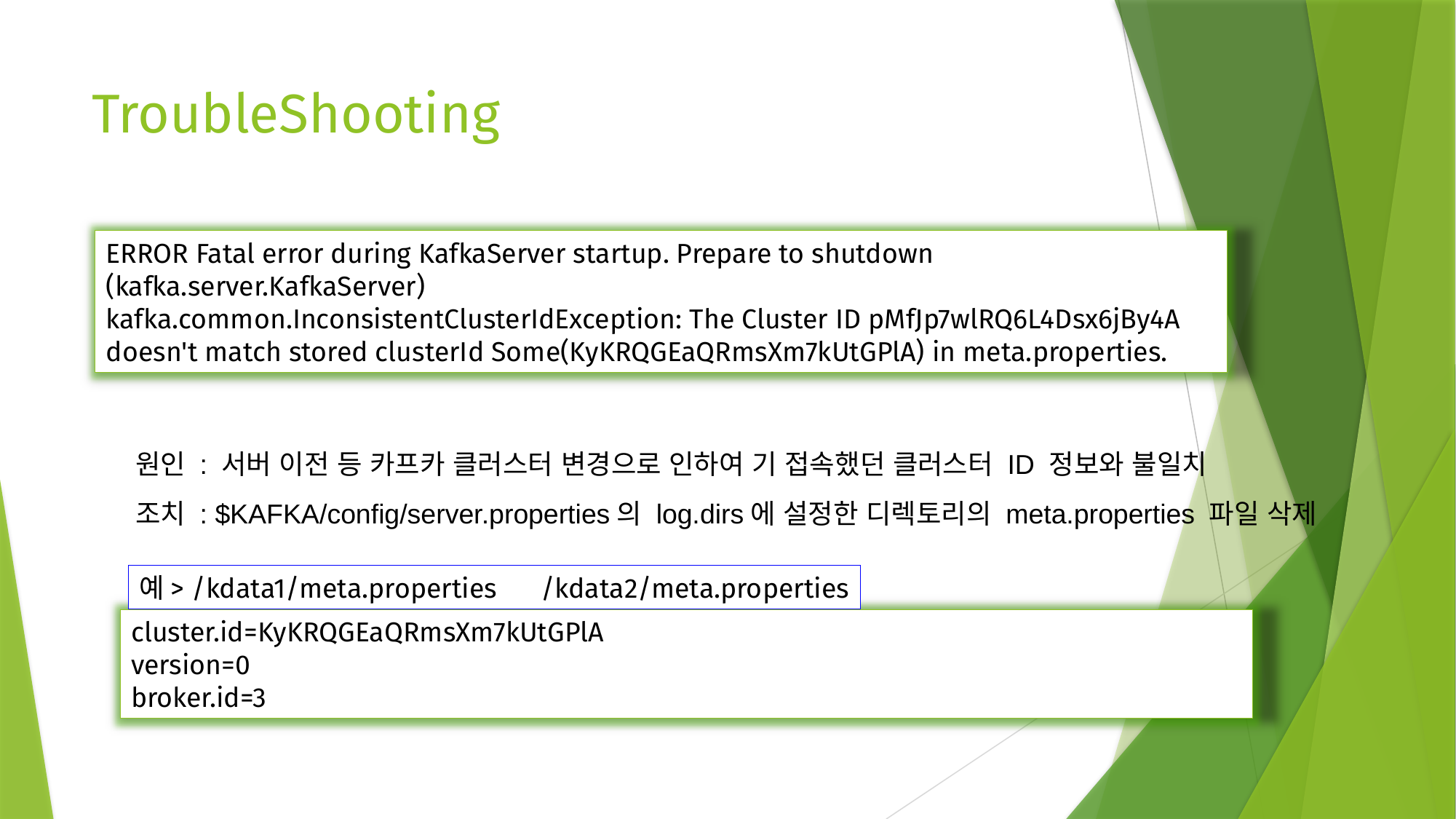

# TroubleShooting
ERROR Fatal error during KafkaServer startup. Prepare to shutdown (kafka.server.KafkaServer)
kafka.common.InconsistentClusterIdException: The Cluster ID pMfJp7wlRQ6L4Dsx6jBy4A doesn't match stored clusterId Some(KyKRQGEaQRmsXm7kUtGPlA) in meta.properties.
원인 : 서버 이전 등 카프카 클러스터 변경으로 인하여 기 접속했던 클러스터 ID 정보와 불일치
조치 : $KAFKA/config/server.properties의 log.dirs에 설정한 디렉토리의 meta.properties 파일 삭제
예> /kdata1/meta.properties      /kdata2/meta.properties
cluster.id=KyKRQGEaQRmsXm7kUtGPlA
version=0
broker.id=3